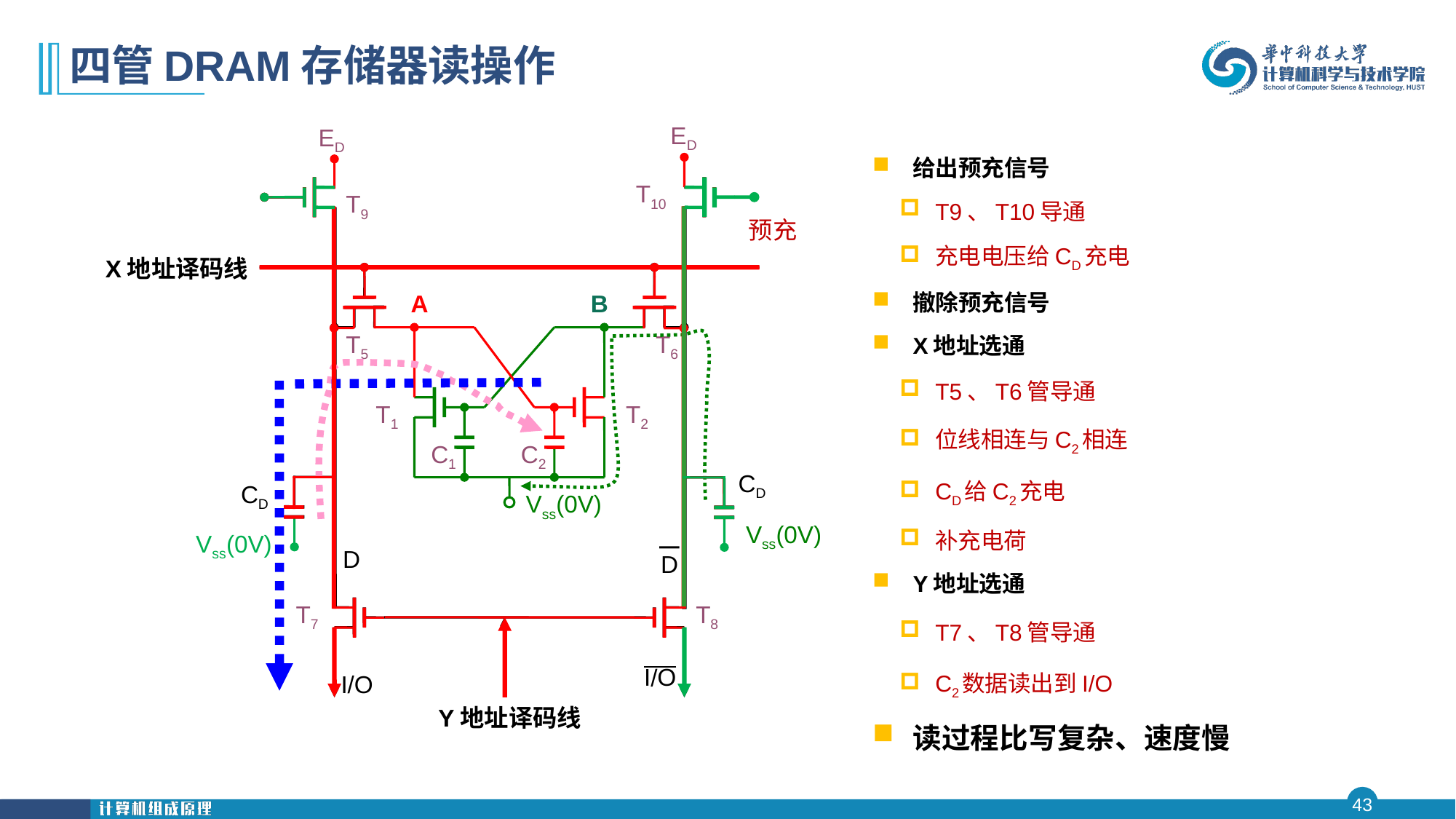

# 四管DRAM存储器读操作
ED
ED
给出预充信号
T9、T10导通
充电电压给CD充电
撤除预充信号
X地址选通
T5、T6管导通
位线相连与C2相连
CD给C2充电
补充电荷
Y地址选通
T7、T8管导通
C2数据读出到I/O
读过程比写复杂、速度慢

T10
T9

预充
X地址译码线

A
B

T5

T6

T1
T2

C1

C2

CD

CD

Vss(0V)

Vss(0V)
Vss(0V)
D
D

T7

T8

O/I
I/O
Y地址译码线